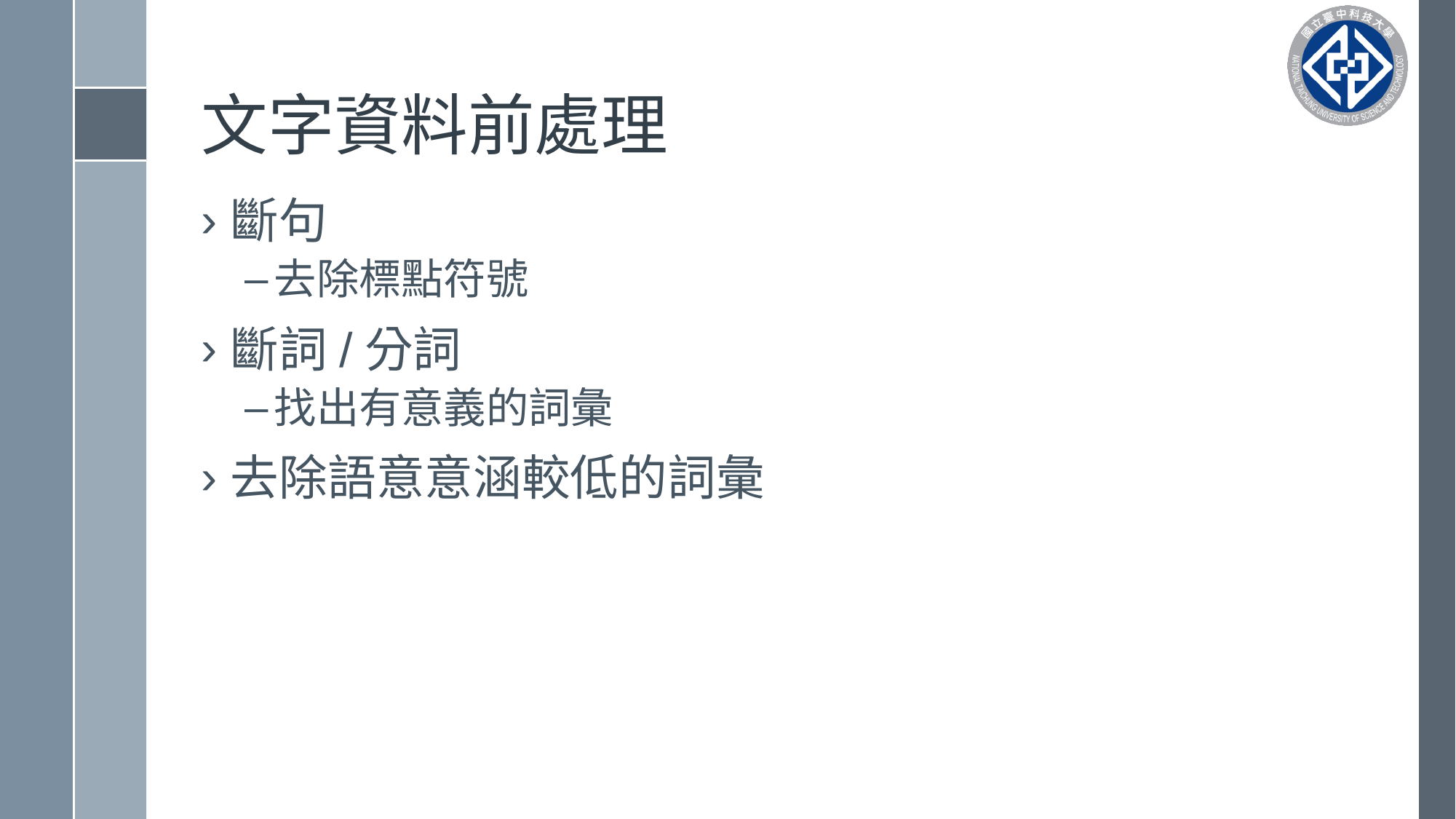

# 文字資料前處理
斷句
去除標點符號
斷詞/分詞
找出有意義的詞彙
去除語意意涵較低的詞彙